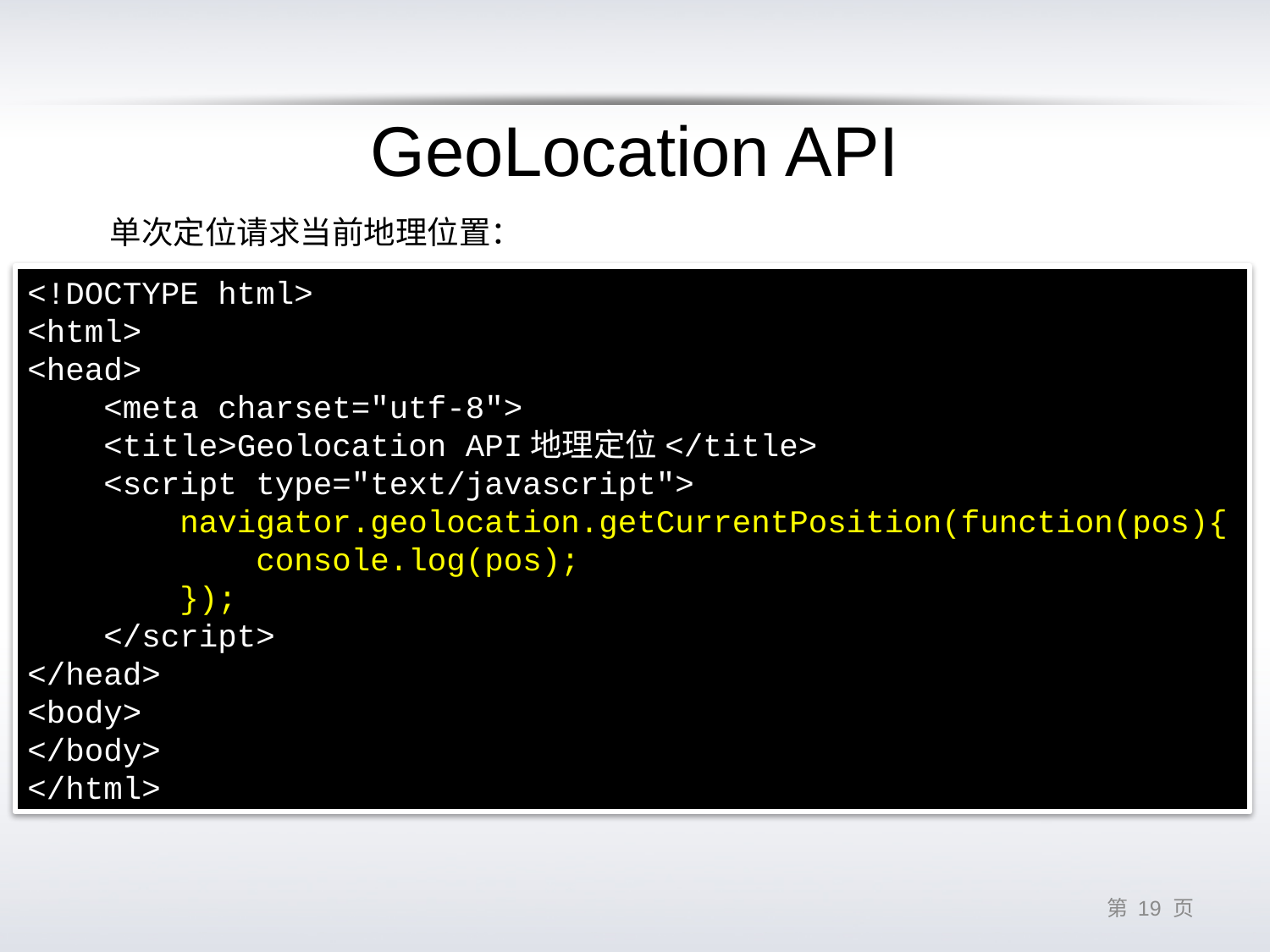

# GeoLocation API
单次定位请求当前地理位置：
<!DOCTYPE html>
<html>
<head>
    <meta charset="utf-8">
    <title>Geolocation API地理定位</title>
    <script type="text/javascript">
        navigator.geolocation.getCurrentPosition(function(pos){
            console.log(pos);
        });
    </script>
</head>
<body>
</body>
</html>
第 19 页